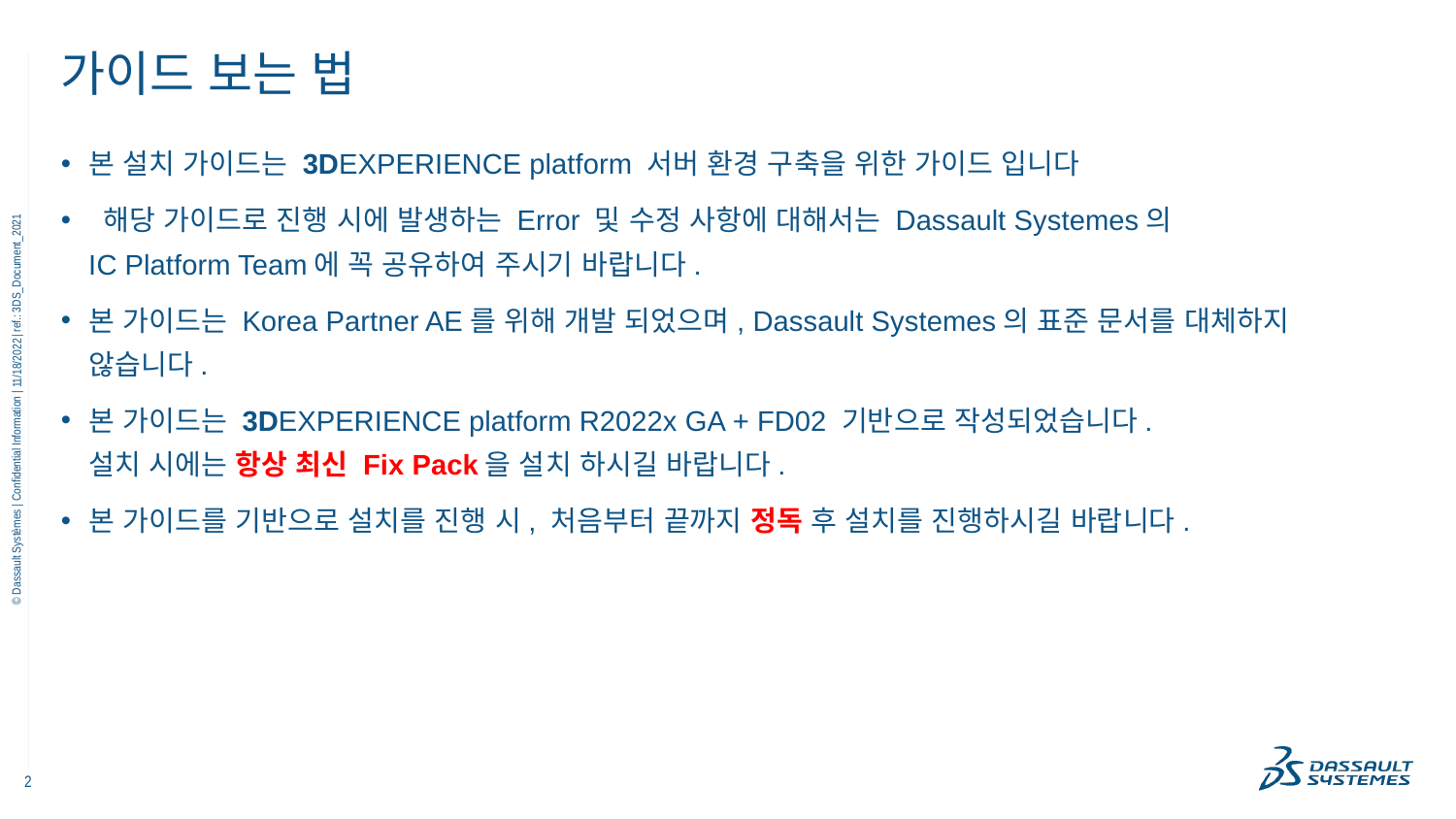

# 가이드 보는 법
본 설치 가이드는 3DEXPERIENCE platform 서버 환경 구축을 위한 가이드 입니다
 해당 가이드로 진행 시에 발생하는 Error 및 수정 사항에 대해서는 Dassault Systemes의
IC Platform Team에 꼭 공유하여 주시기 바랍니다.
본 가이드는 Korea Partner AE를 위해 개발 되었으며, Dassault Systemes의 표준 문서를 대체하지 않습니다.
본 가이드는 3DEXPERIENCE platform R2022x GA + FD02 기반으로 작성되었습니다.
설치 시에는 항상 최신 Fix Pack을 설치 하시길 바랍니다.
본 가이드를 기반으로 설치를 진행 시, 처음부터 끝까지 정독 후 설치를 진행하시길 바랍니다.
11/18/2022